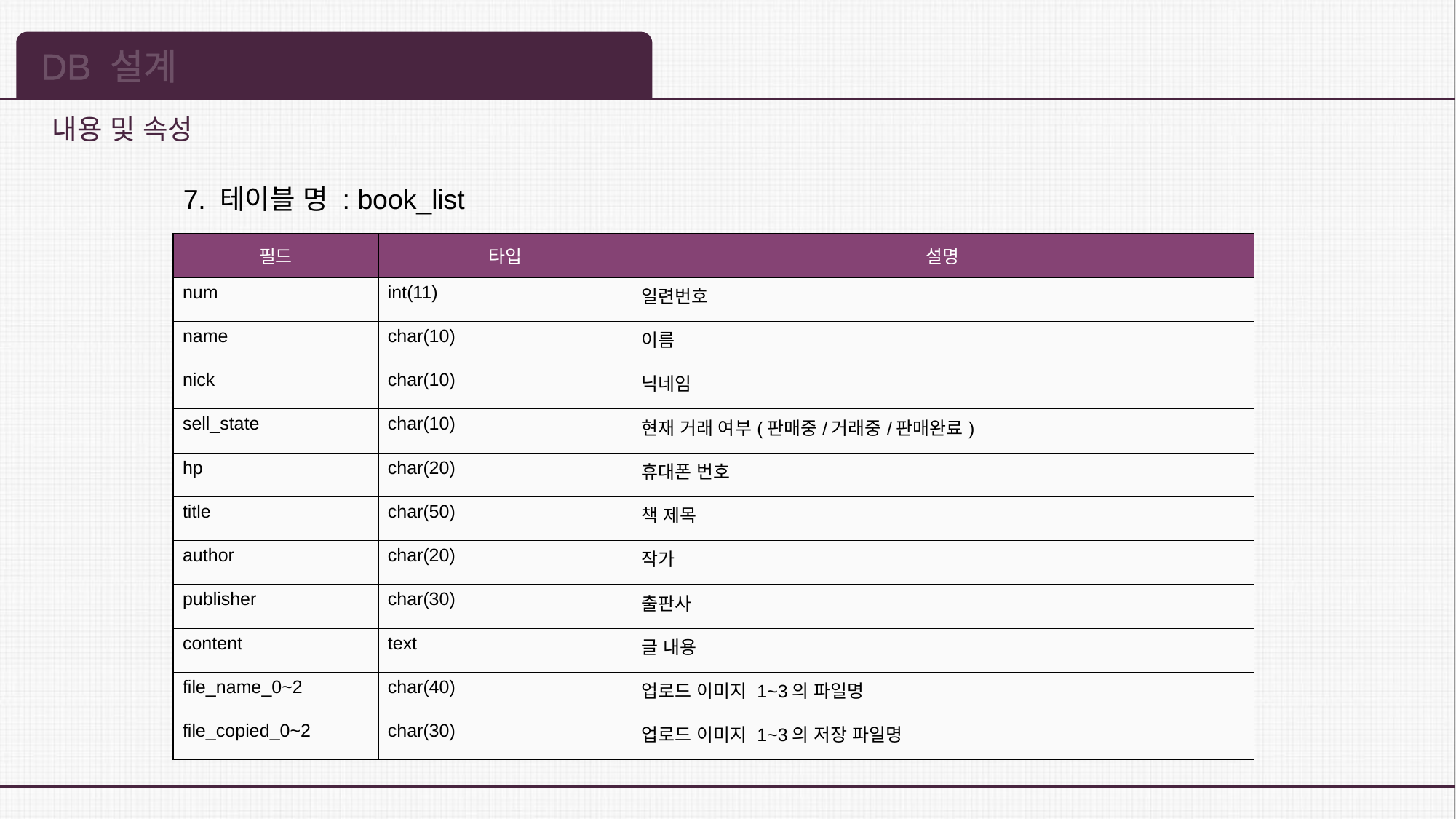

DB 설계
내용 및 속성
7. 테이블 명 : book_list
| 필드 | 타입 | 설명 |
| --- | --- | --- |
| num | int(11) | 일련번호 |
| name | char(10) | 이름 |
| nick | char(10) | 닉네임 |
| sell\_state | char(10) | 현재 거래 여부(판매중/거래중/판매완료) |
| hp | char(20) | 휴대폰 번호 |
| title | char(50) | 책 제목 |
| author | char(20) | 작가 |
| publisher | char(30) | 출판사 |
| content | text | 글 내용 |
| file\_name\_0~2 | char(40) | 업로드 이미지 1~3의 파일명 |
| file\_copied\_0~2 | char(30) | 업로드 이미지 1~3의 저장 파일명 |